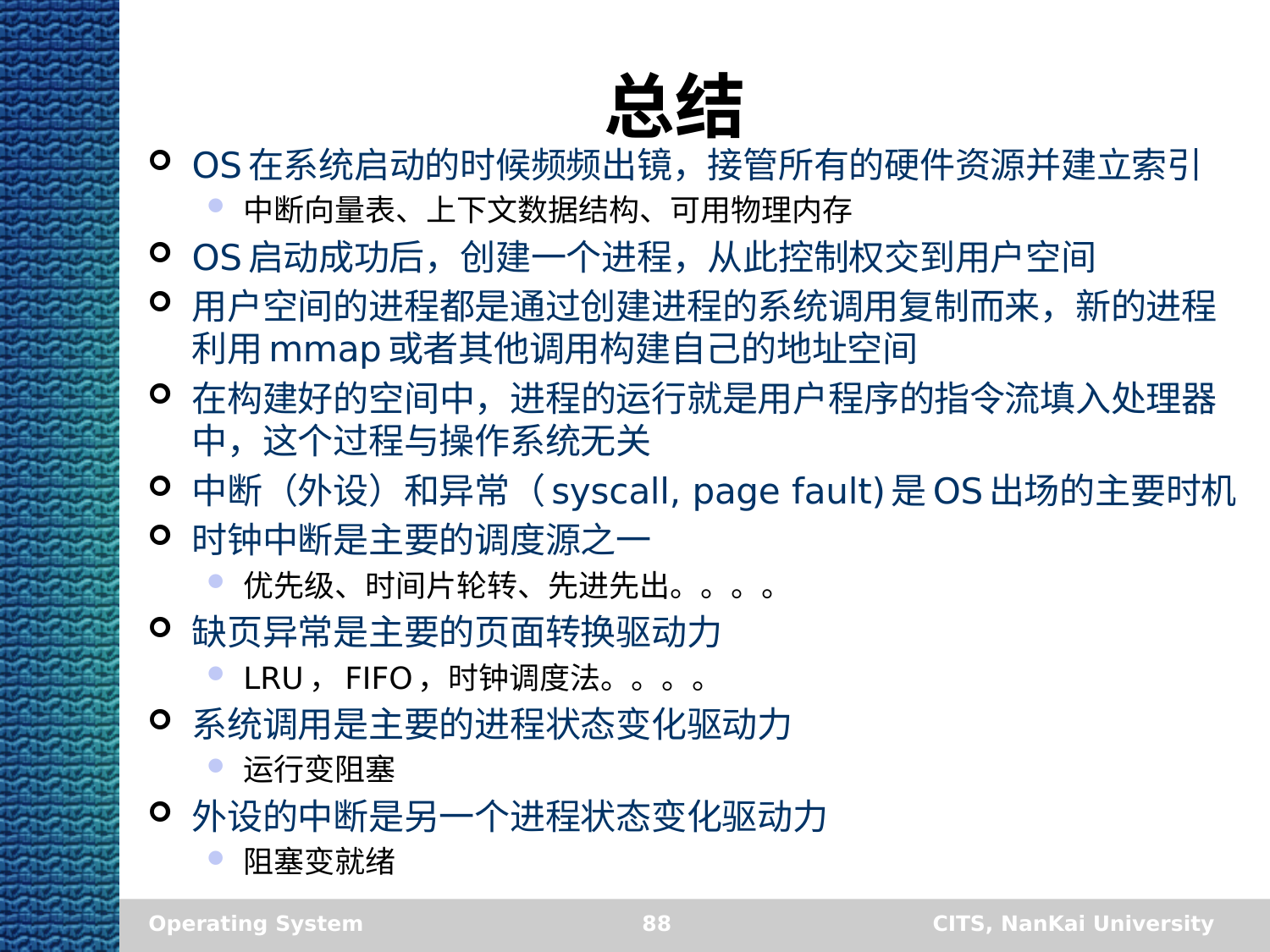

# 总结
OS在系统启动的时候频频出镜，接管所有的硬件资源并建立索引
中断向量表、上下文数据结构、可用物理内存
OS启动成功后，创建一个进程，从此控制权交到用户空间
用户空间的进程都是通过创建进程的系统调用复制而来，新的进程利用mmap或者其他调用构建自己的地址空间
在构建好的空间中，进程的运行就是用户程序的指令流填入处理器中，这个过程与操作系统无关
中断（外设）和异常（syscall, page fault)是OS出场的主要时机
时钟中断是主要的调度源之一
优先级、时间片轮转、先进先出。。。。
缺页异常是主要的页面转换驱动力
LRU，FIFO，时钟调度法。。。。
系统调用是主要的进程状态变化驱动力
运行变阻塞
外设的中断是另一个进程状态变化驱动力
阻塞变就绪
Operating System
88
CITS, NanKai University